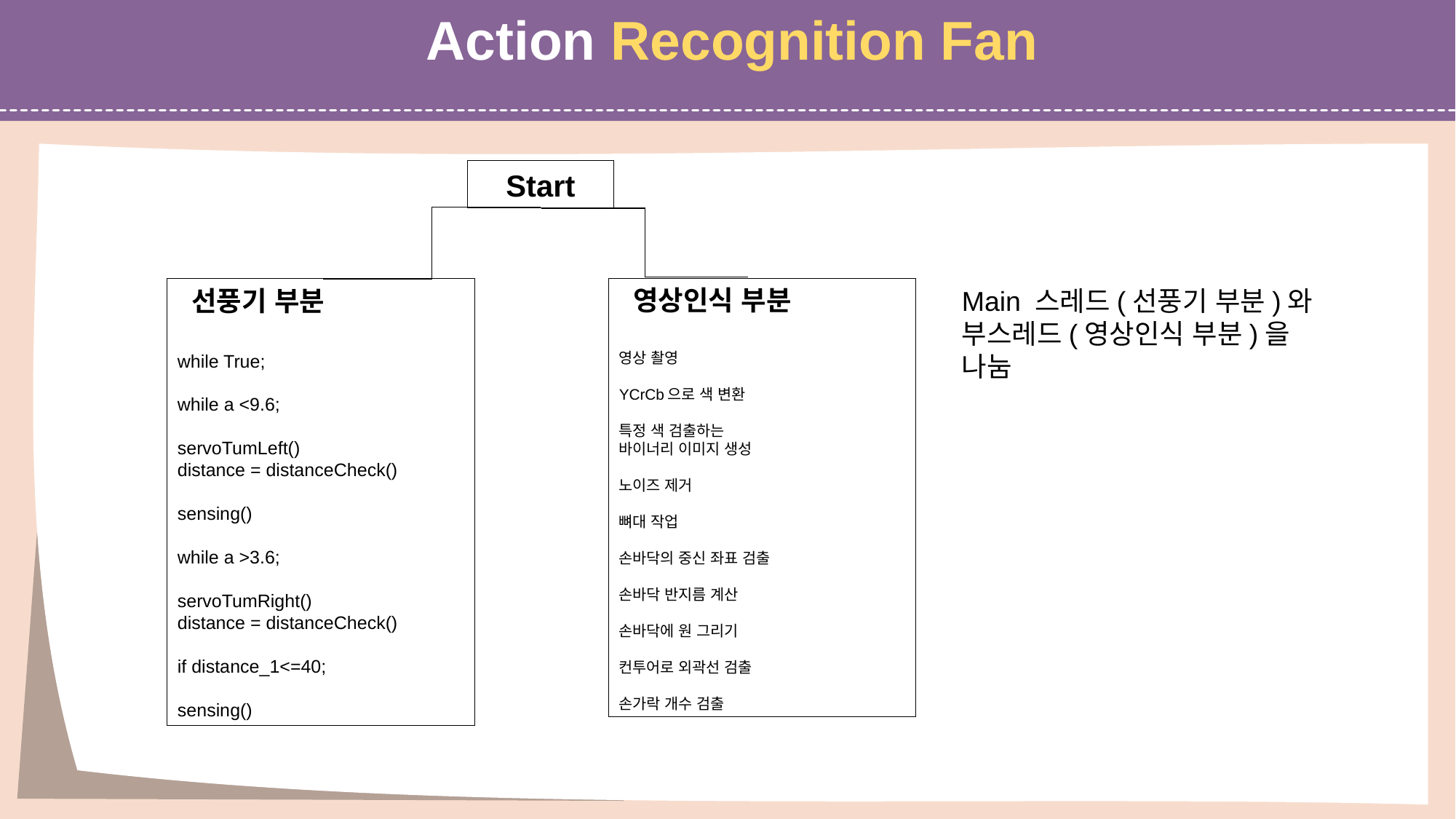

Action Recognition Fan

Start
 선풍기 부분

while True;

while a <9.6;

servoTumLeft()
distance = distanceCheck()

sensing()

while a >3.6;

servoTumRight()
distance = distanceCheck()

if distance_1<=40;

sensing()
 영상인식 부분

영상 촬영

YCrCb으로 색 변환

특정 색 검출하는
바이너리 이미지 생성

노이즈 제거

뼈대 작업

손바닥의 중신 좌표 검출

손바닥 반지름 계산

손바닥에 원 그리기

컨투어로 외곽선 검출

손가락 개수 검출
Main 스레드(선풍기 부분)와 부스레드(영상인식 부분)을  나눔